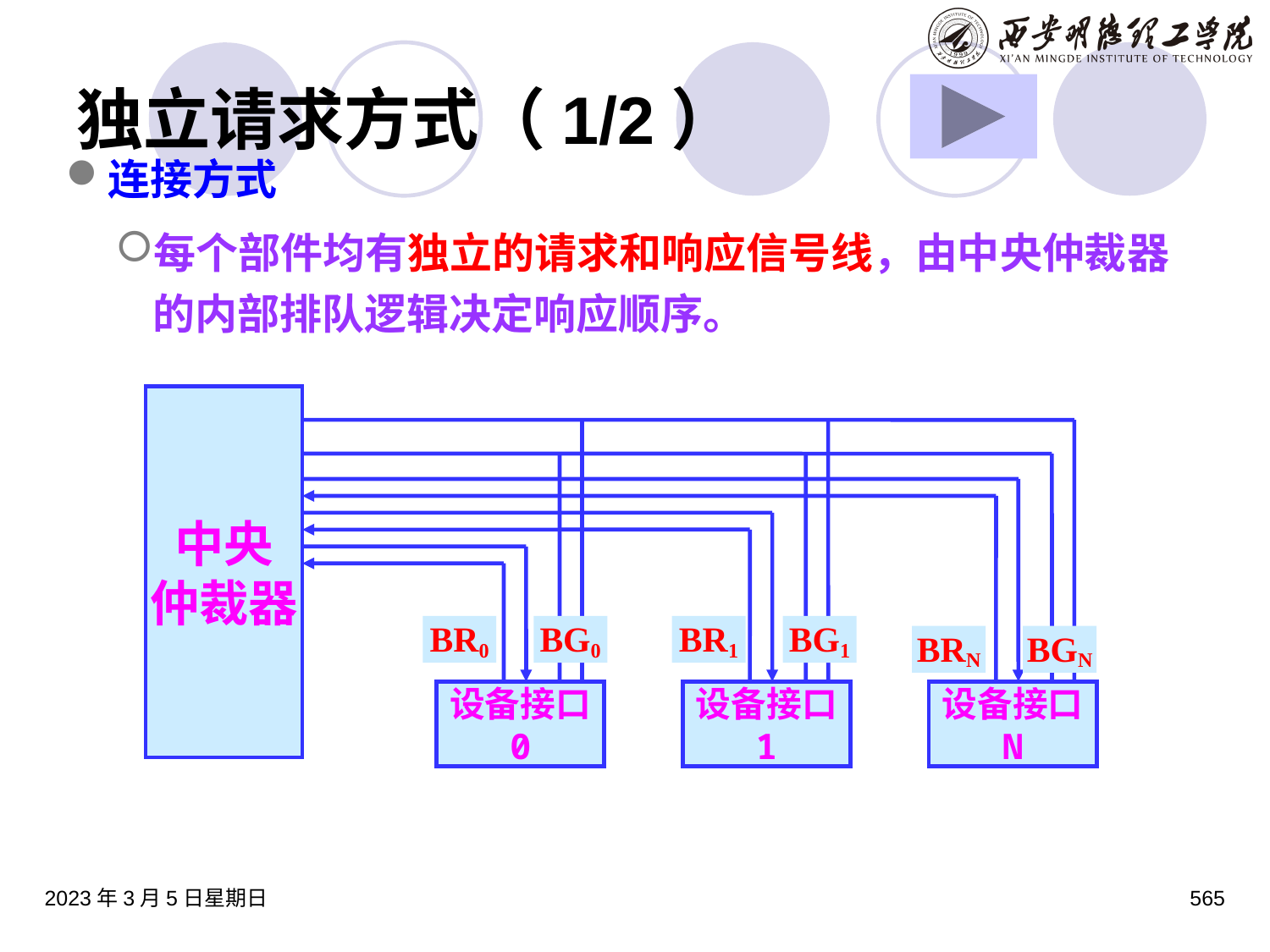

# 独立请求方式（1/2）

连接方式
每个部件均有独立的请求和响应信号线，由中央仲裁器的内部排队逻辑决定响应顺序。

中央
仲裁器

设备接口
0
设备接口
1
设备接口
N
BR0
BG0
BR1
BG1
BRN
BGN
2023年3月5日星期日
565